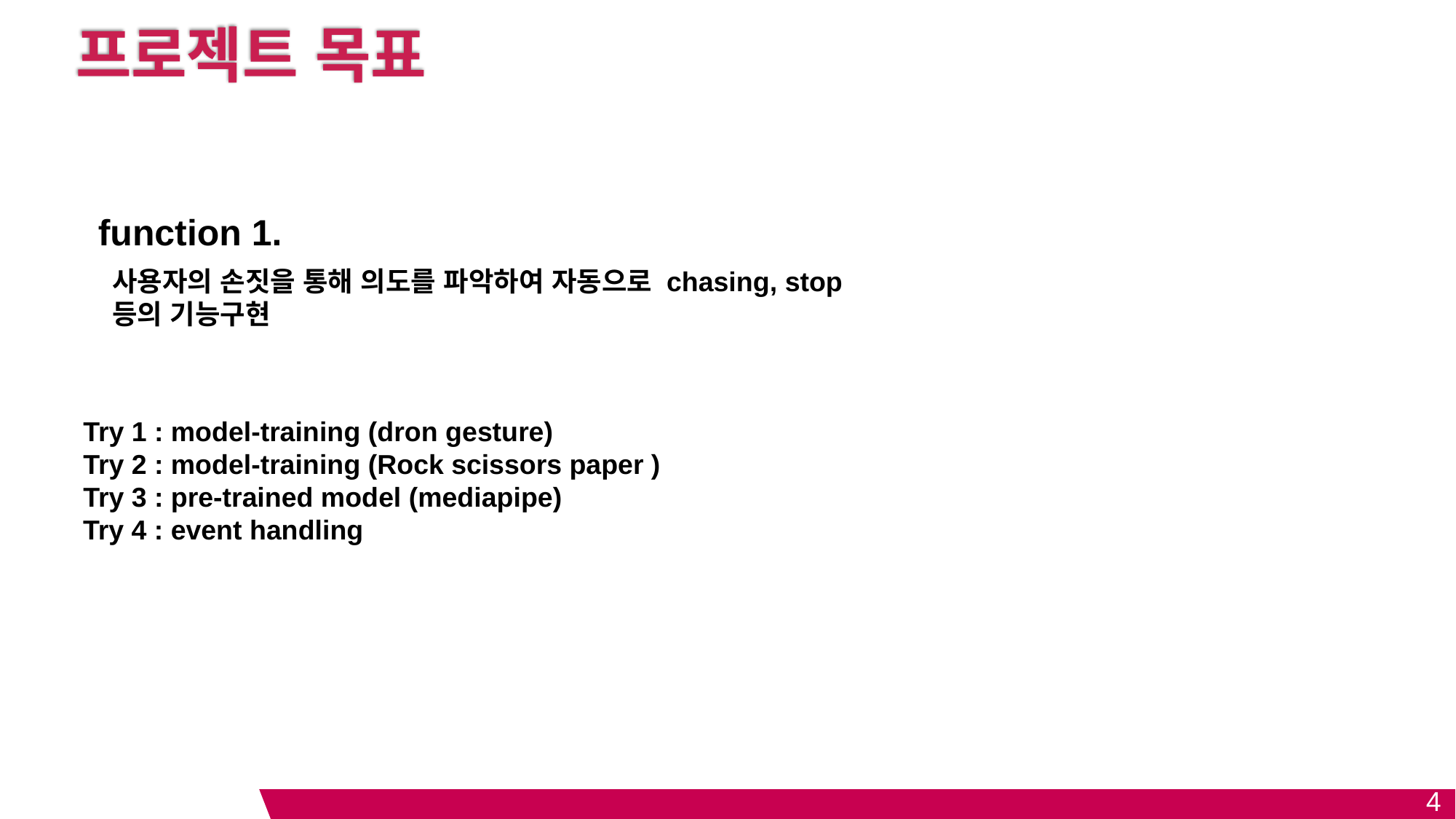

# 프로젝트 목표
function 1.
 사용자의 손짓을 통해 의도를 파악하여 자동으로 chasing, stop
 등의 기능구현
 Try 1 : model-training (dron gesture)
 Try 2 : model-training (Rock scissors paper )
 Try 3 : pre-trained model (mediapipe)
 Try 4 : event handling
4